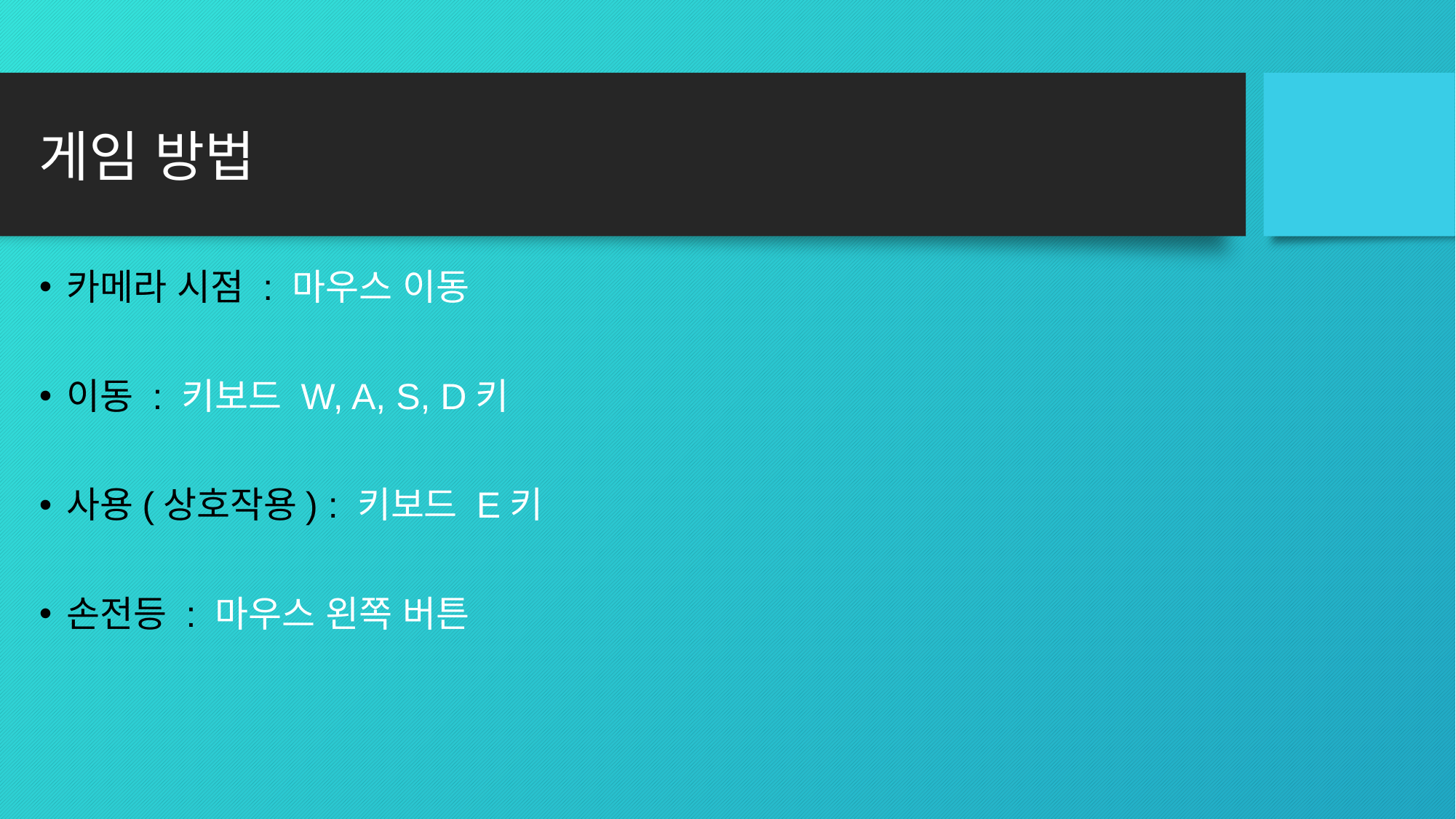

# 게임 방법
카메라 시점 : 마우스 이동

이동 : 키보드 W, A, S, D키

사용(상호작용) : 키보드 E키

손전등 : 마우스 왼쪽 버튼